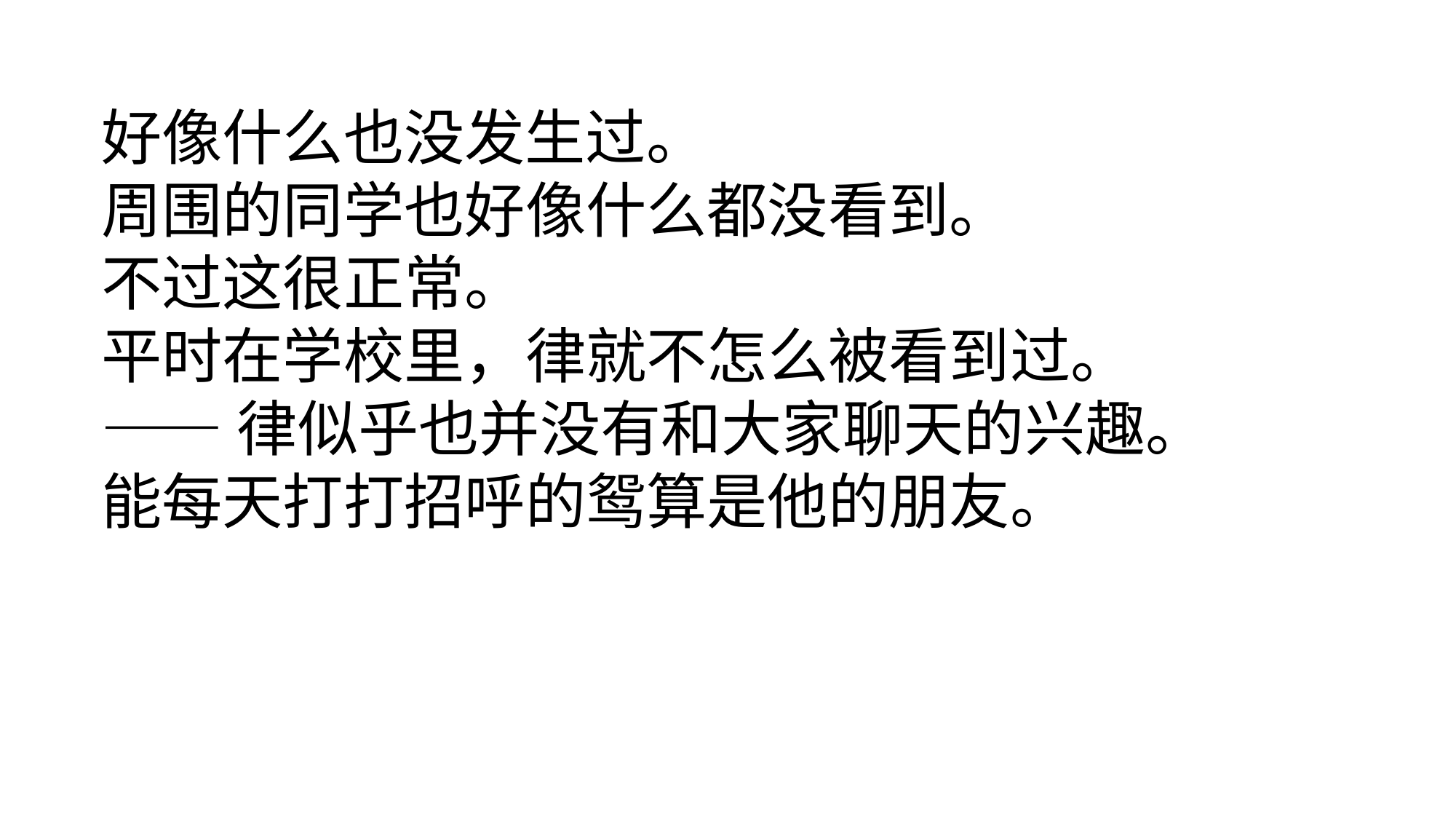

好像什么也没发生过。
周围的同学也好像什么都没看到。
不过这很正常。
平时在学校里，律就不怎么被看到过。
——律似乎也并没有和大家聊天的兴趣。
能每天打打招呼的鸳算是他的朋友。